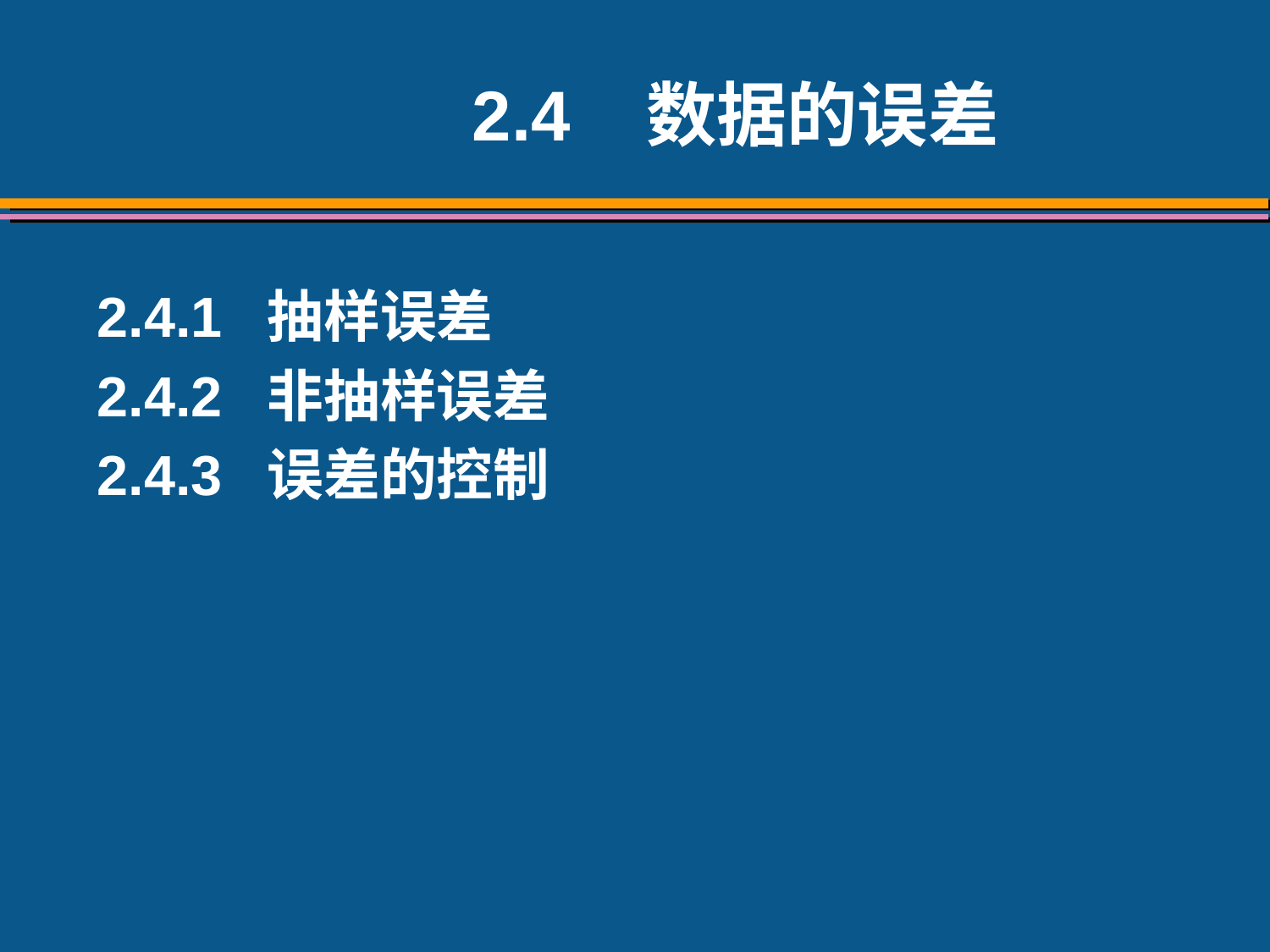

2.4   数据的误差
2.4.1  抽样误差
2.4.2  非抽样误差
2.4.3  误差的控制